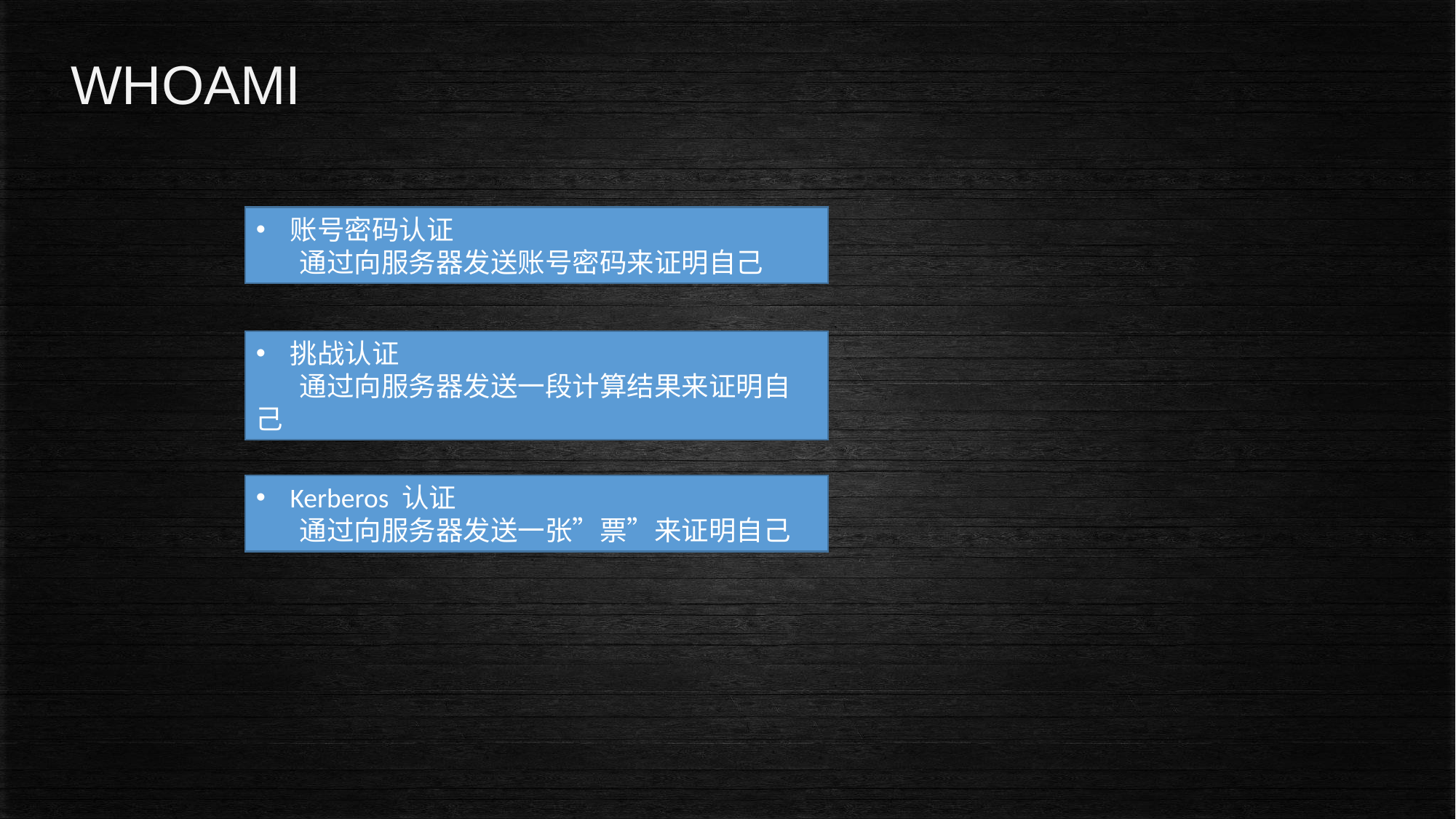

WHOAMI
账号密码认证
      通过向服务器发送账号密码来证明自己
挑战认证
      通过向服务器发送一段计算结果来证明自己
Kerberos 认证
      通过向服务器发送一张”票”来证明自己